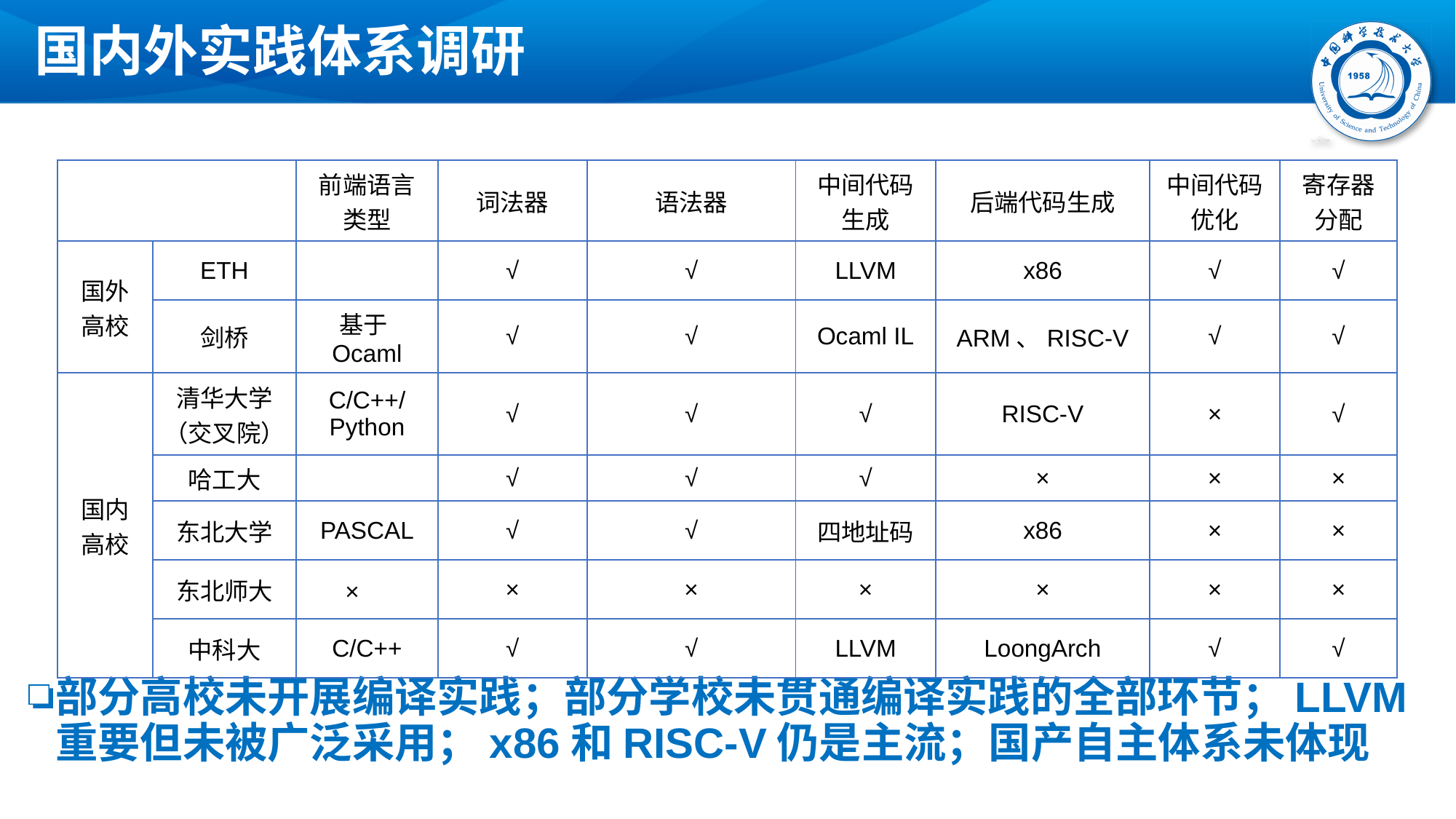

# 国内外实践体系调研
|  |  | 前端语言类型 | 词法器 | 语法器 | 中间代码生成 | 后端代码生成 | 中间代码优化 | 寄存器分配 |
| --- | --- | --- | --- | --- | --- | --- | --- | --- |
| 国外 高校 | ETH |  | √ | √ | LLVM | x86 | √ | √ |
|  | 剑桥 | 基于Ocaml | √ | √ | Ocaml IL | ARM、RISC-V | √ | √ |
| 国内 高校 | 清华大学 （交叉院） | C/C++/Python | √ | √ | √ | RISC-V | × | √ |
|  | 哈工大 |  | √ | √ | √ | × | × | × |
|  | 东北大学 | PASCAL | √ | √ | 四地址码 | x86 | × | × |
|  | 东北师大 | × | × | × | × | × | × | × |
|  | 中科大 | C/C++ | √ | √ | LLVM | LoongArch | √ | √ |
部分高校未开展编译实践；部分学校未贯通编译实践的全部环节；LLVM重要但未被广泛采用；x86和RISC-V仍是主流；国产自主体系未体现